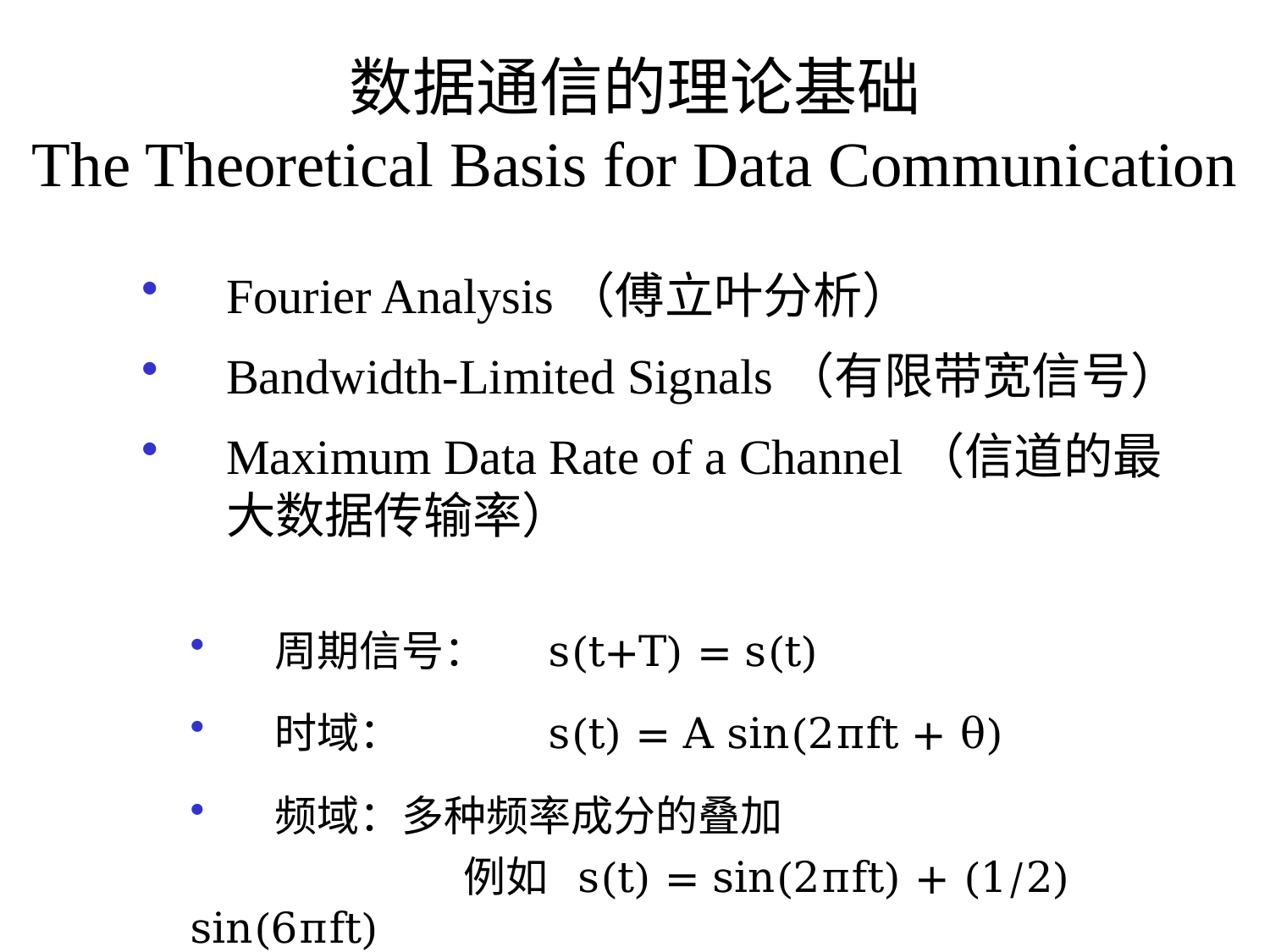

# 数据通信的理论基础 The Theoretical Basis for Data Communication
Fourier Analysis（傅立叶分析）
Bandwidth-Limited Signals（有限带宽信号）
Maximum Data Rate of a Channel（信道的最大数据传输率）
周期信号：  	 s(t+T) = s(t)
时域：	 s(t) = A sin(2πft + θ)
频域：多种频率成分的叠加
		 例如  s(t) = sin(2πft) + (1/2) sin(6πft)